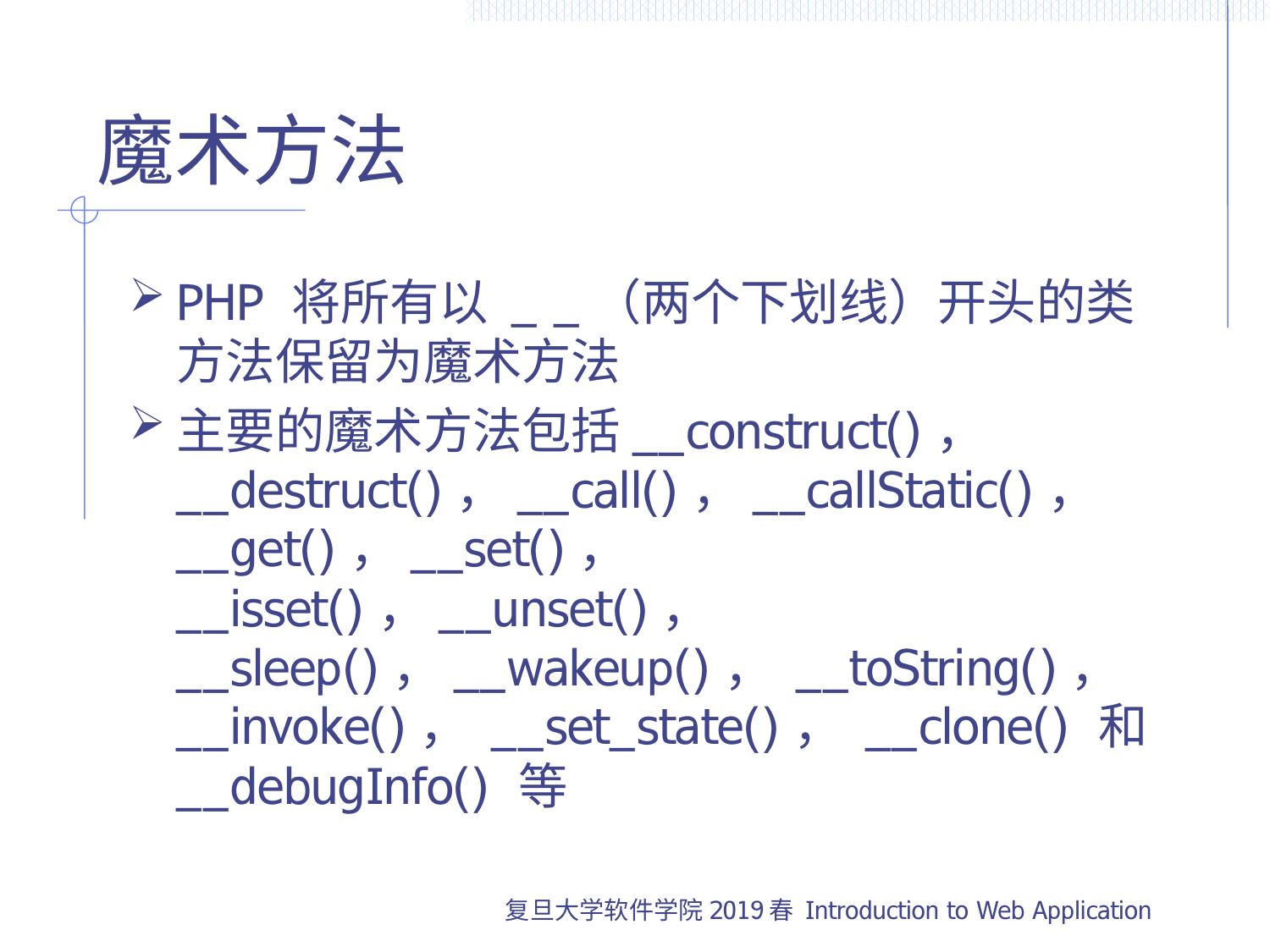

# 魔术方法
PHP 将所有以 _ _（两个下划线）开头的类方法保留为魔术方法
主要的魔术方法包括__construct()， __destruct()，__call()，__callStatic()，   __get()，__set()， __isset()，__unset()，   __sleep()，__wakeup()， __toString()，   __invoke()， __set_state()， __clone() 和    __debugInfo() 等